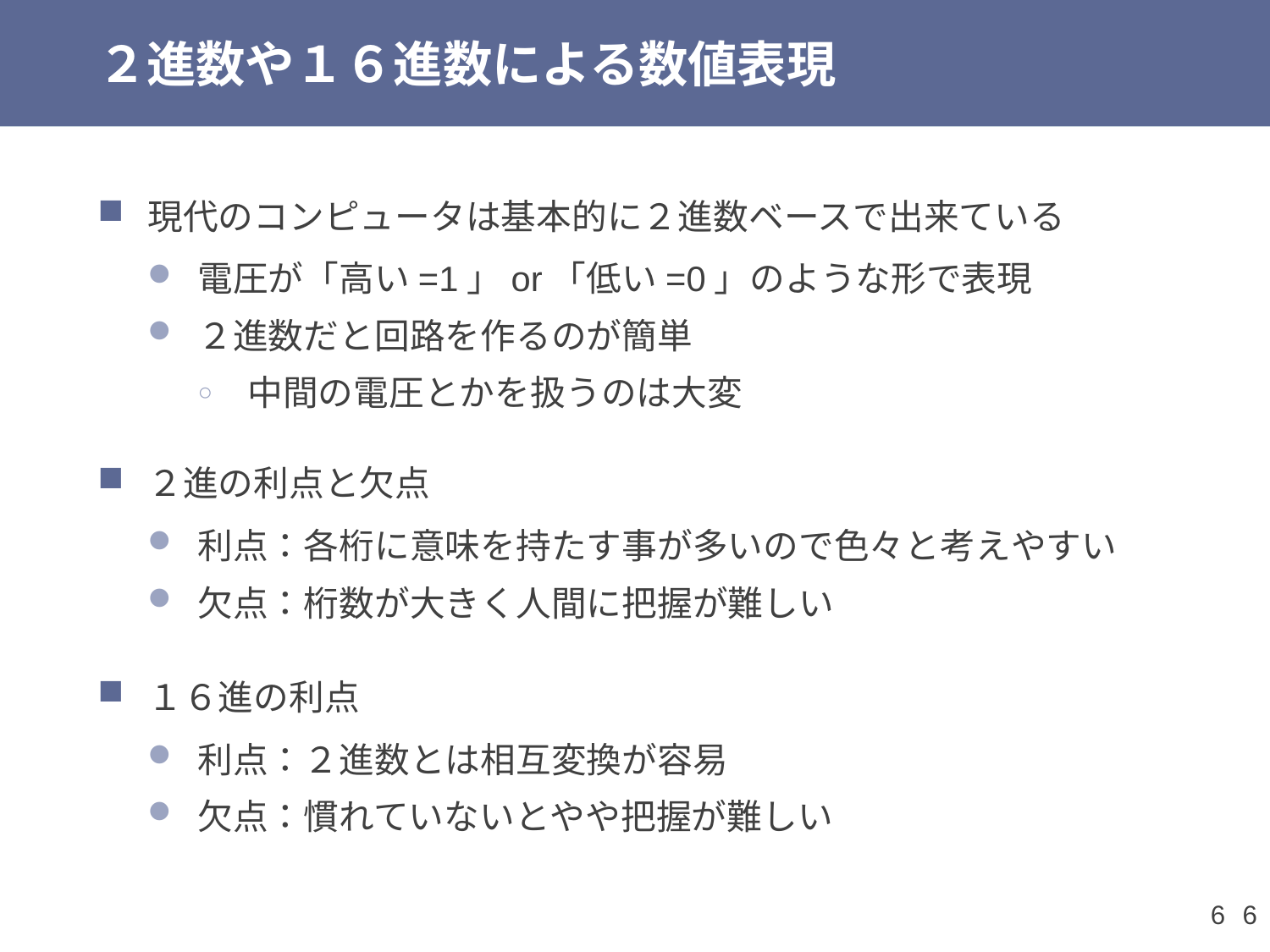

# ２進数や１６進数による数値表現
現代のコンピュータは基本的に２進数ベースで出来ている
電圧が「高い=1」or「低い=0」のような形で表現
２進数だと回路を作るのが簡単
中間の電圧とかを扱うのは大変
２進の利点と欠点
利点：各桁に意味を持たす事が多いので色々と考えやすい
欠点：桁数が大きく人間に把握が難しい
１６進の利点
利点：２進数とは相互変換が容易
欠点：慣れていないとやや把握が難しい
6